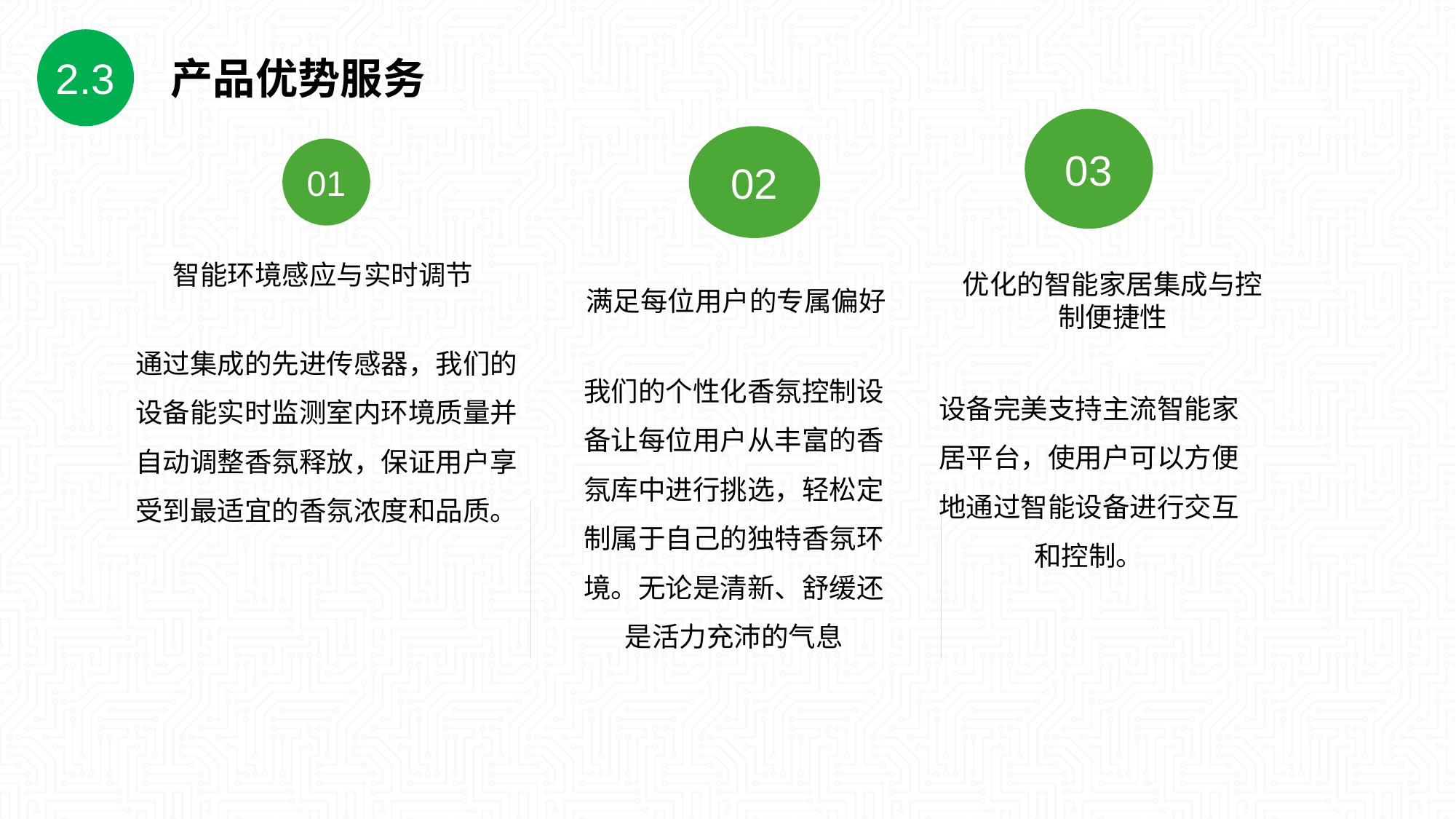

2.3
产品优势服务
03
优化的智能家居集成与控制便捷性
设备完美支持主流智能家居平台，使用户可以方便地通过智能设备进行交互和控制。
02
满足每位用户的专属偏好
我们的个性化香氛控制设备让每位用户从丰富的香氛库中进行挑选，轻松定制属于自己的独特香氛环境。无论是清新、舒缓还是活力充沛的气息
01
智能环境感应与实时调节
通过集成的先进传感器，我们的设备能实时监测室内环境质量并自动调整香氛释放，保证用户享受到最适宜的香氛浓度和品质。